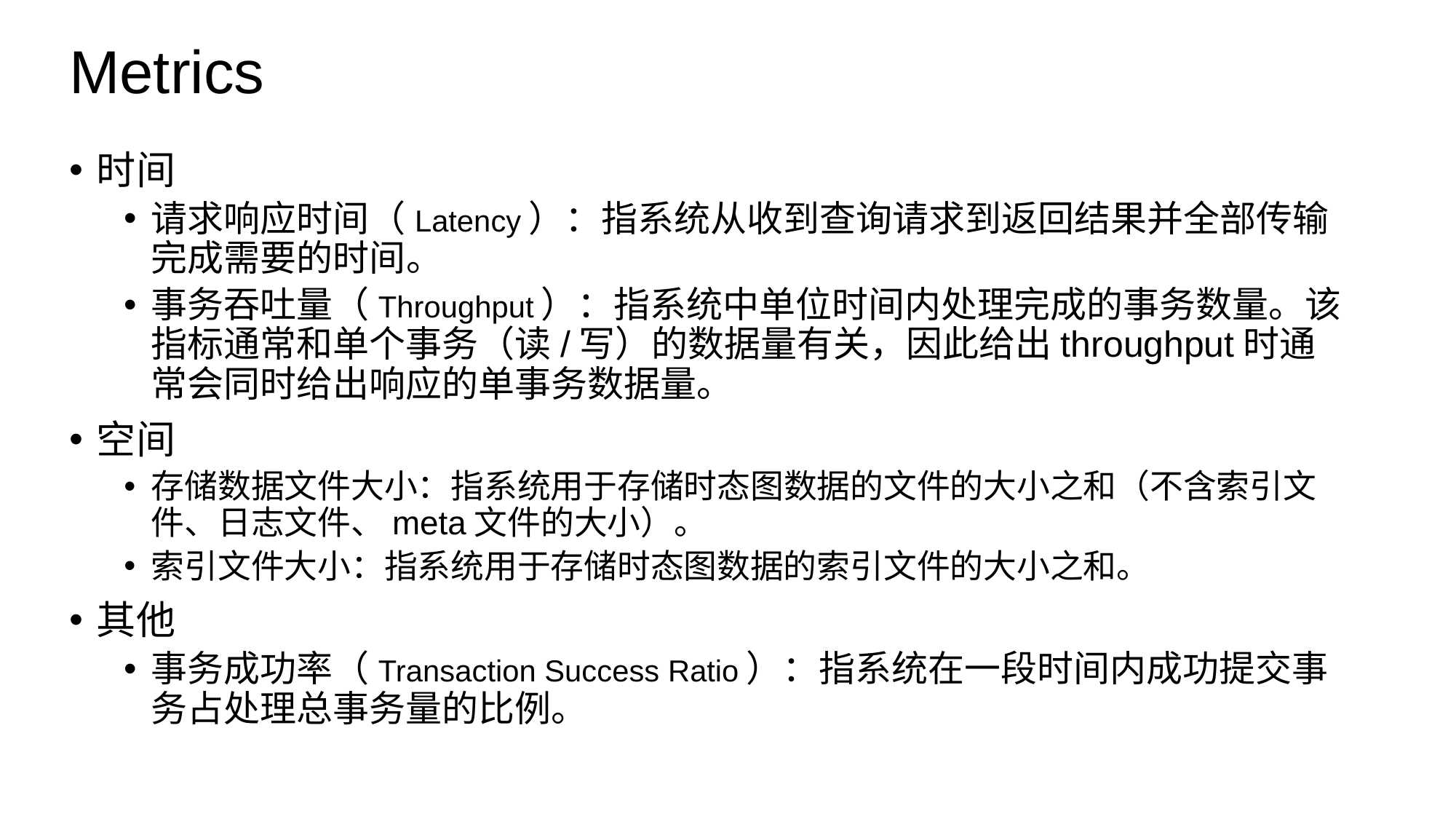

# Metrics
时间
请求响应时间（Latency）：指系统从收到查询请求到返回结果并全部传输完成需要的时间。
事务吞吐量（Throughput）：指系统中单位时间内处理完成的事务数量。该指标通常和单个事务（读/写）的数据量有关，因此给出throughput时通常会同时给出响应的单事务数据量。
空间
存储数据文件大小：指系统用于存储时态图数据的文件的大小之和（不含索引文件、日志文件、meta文件的大小）。
索引文件大小：指系统用于存储时态图数据的索引文件的大小之和。
其他
事务成功率（Transaction Success Ratio）：指系统在一段时间内成功提交事务占处理总事务量的比例。